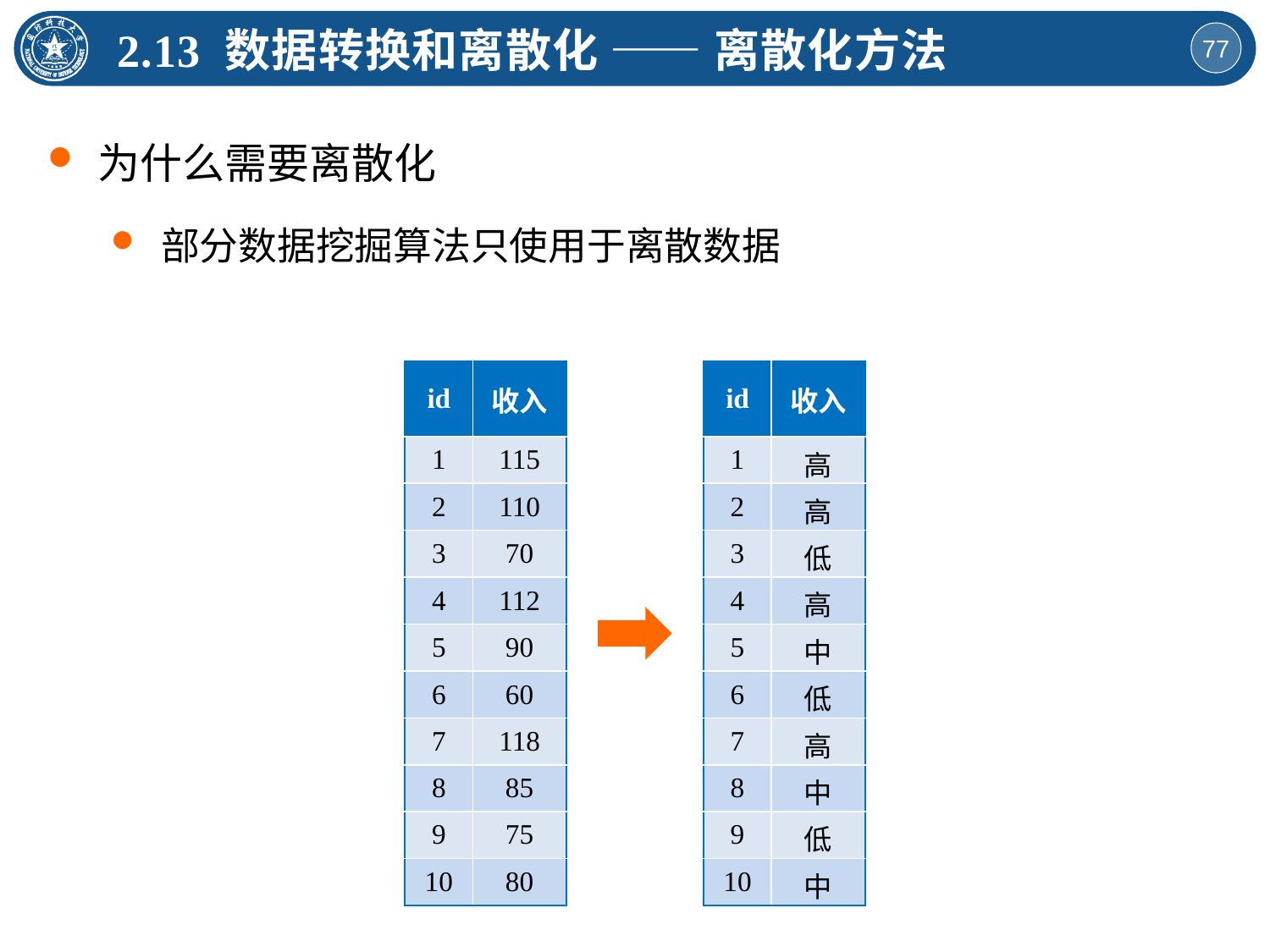

2.13 数据转换和离散化 —— 离散化方法
为什么需要离散化
部分数据挖掘算法只使用于离散数据
| id | 收入 |
| --- | --- |
| 1 | 115 |
| 2 | 110 |
| 3 | 70 |
| 4 | 112 |
| 5 | 90 |
| 6 | 60 |
| 7 | 118 |
| 8 | 85 |
| 9 | 75 |
| 10 | 80 |
| id | 收入 |
| --- | --- |
| 1 | 高 |
| 2 | 高 |
| 3 | 低 |
| 4 | 高 |
| 5 | 中 |
| 6 | 低 |
| 7 | 高 |
| 8 | 中 |
| 9 | 低 |
| 10 | 中 |